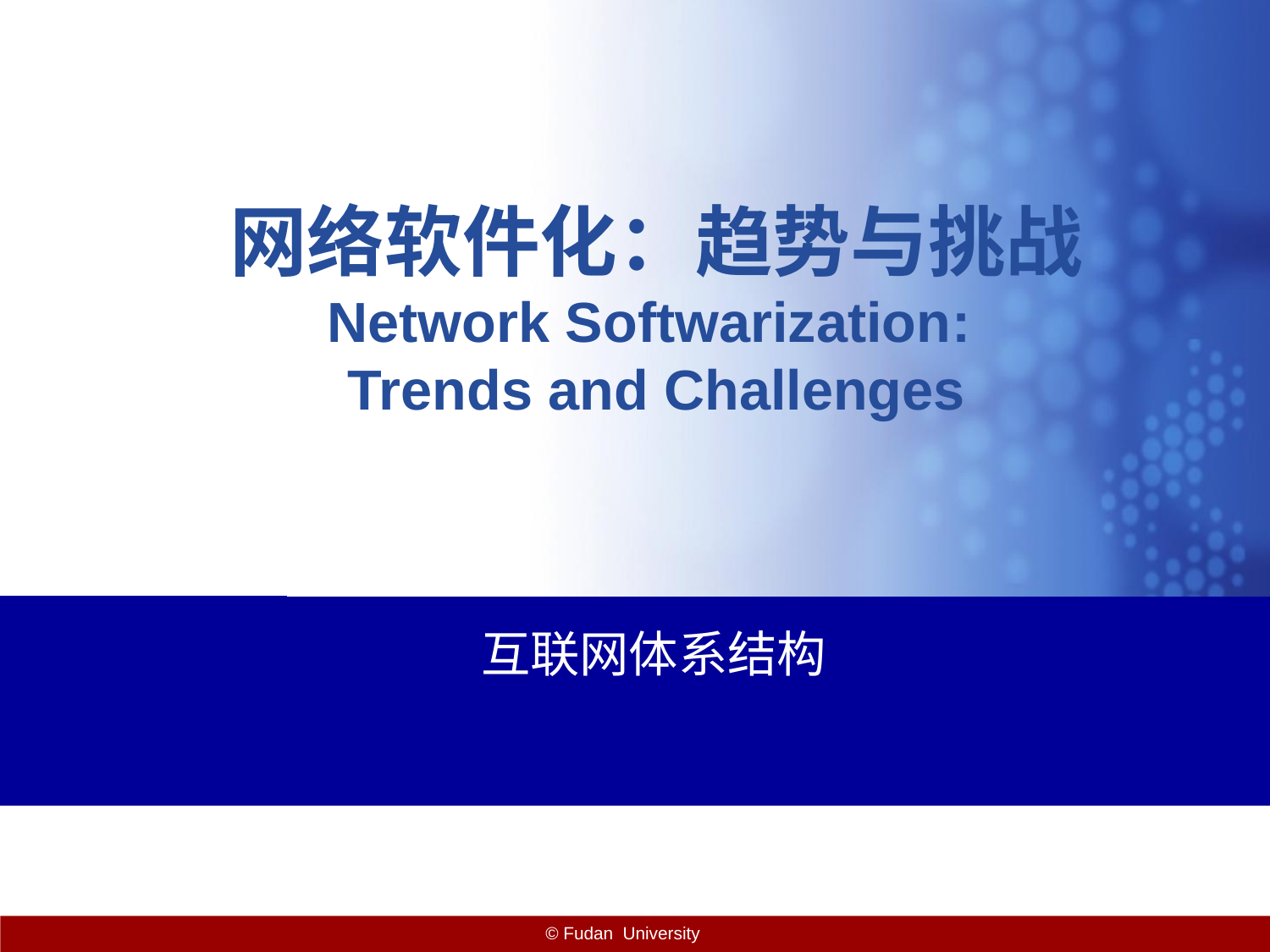

# 网络软件化：趋势与挑战 Network Softwarization: Trends and Challenges
互联网体系结构

1